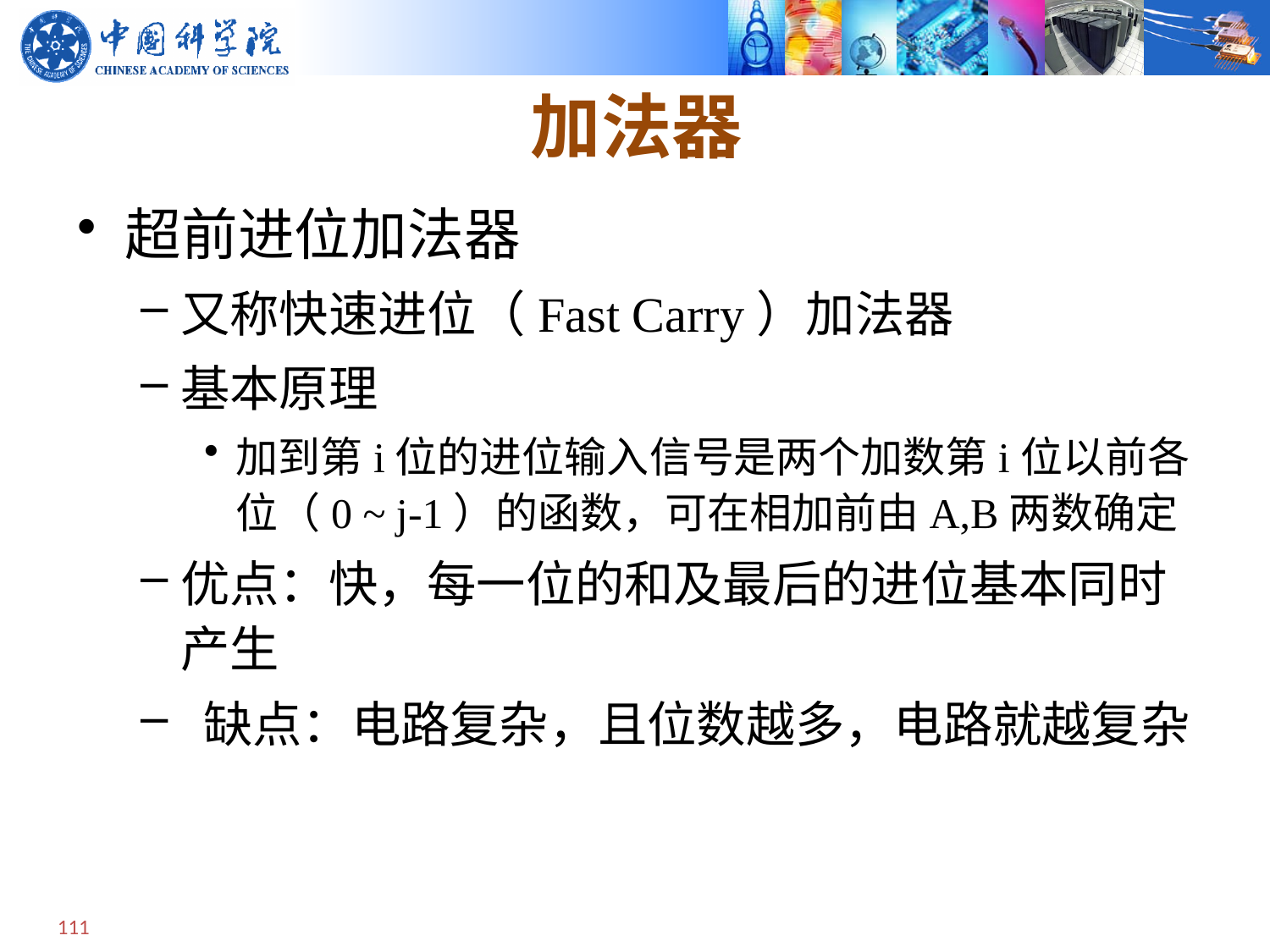

# 加法器
超前进位加法器
又称快速进位（Fast Carry）加法器
基本原理
加到第i位的进位输入信号是两个加数第i位以前各位（0 ~ j-1）的函数，可在相加前由A,B两数确定
优点：快，每一位的和及最后的进位基本同时产生
 缺点：电路复杂，且位数越多，电路就越复杂